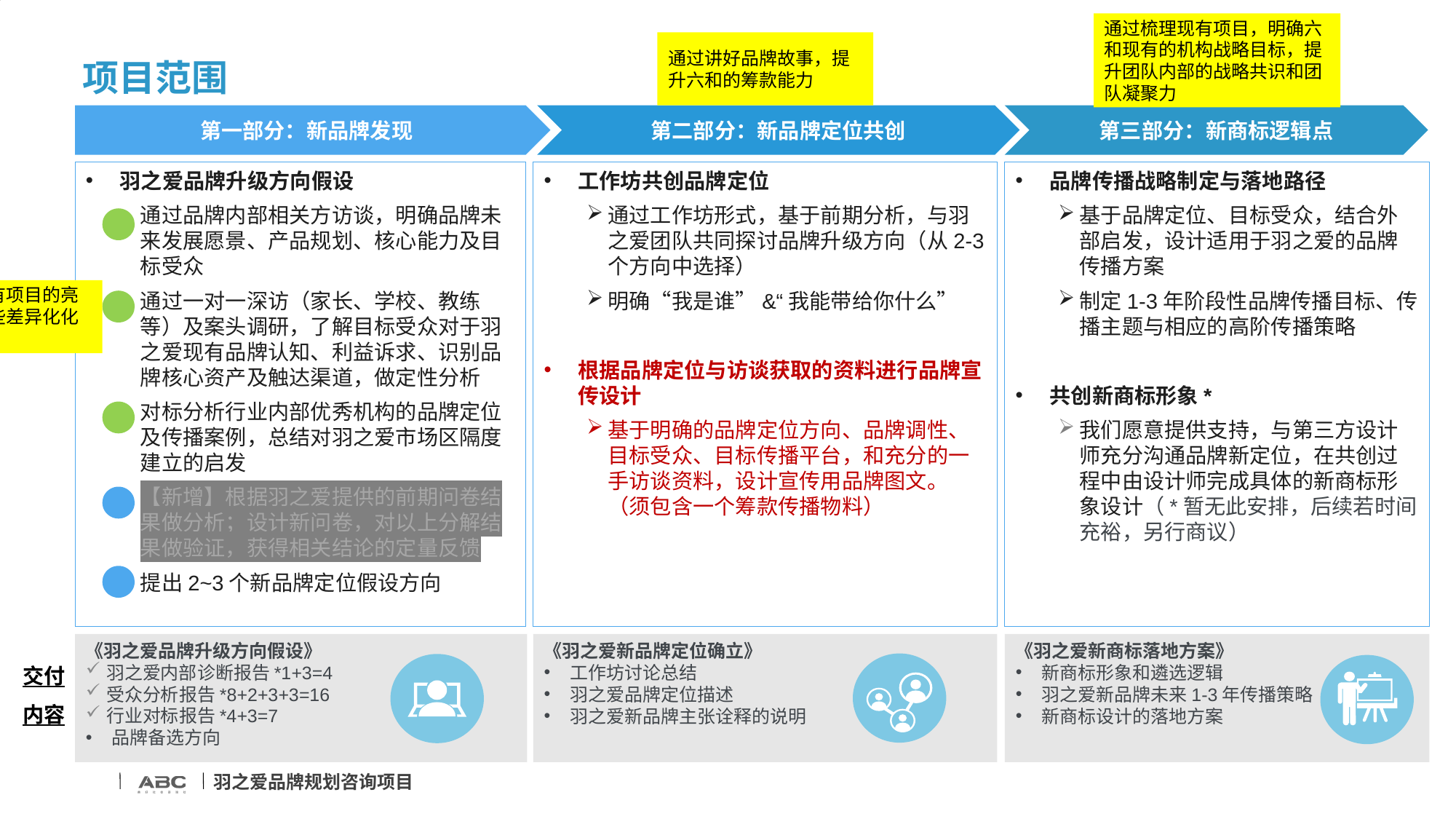

通过梳理现有项目，明确六和现有的机构战略目标，提升团队内部的战略共识和团队凝聚力
通过讲好品牌故事，提升六和的筹款能力
# 项目范围
第一部分：新品牌发现
第二部分：新品牌定位共创
第三部分：新商标逻辑点
羽之爱品牌升级方向假设
通过品牌内部相关方访谈，明确品牌未来发展愿景、产品规划、核心能力及目标受众
通过一对一深访（家长、学校、教练等）及案头调研，了解目标受众对于羽之爱现有品牌认知、利益诉求、识别品牌核心资产及触达渠道，做定性分析
对标分析行业内部优秀机构的品牌定位及传播案例，总结对羽之爱市场区隔度建立的启发
【新增】根据羽之爱提供的前期问卷结果做分析；设计新问卷，对以上分解结果做验证，获得相关结论的定量反馈
提出2~3个新品牌定位假设方向
工作坊共创品牌定位
通过工作坊形式，基于前期分析，与羽之爱团队共同探讨品牌升级方向（从2-3个方向中选择）
明确“我是谁”&“我能带给你什么”

根据品牌定位与访谈获取的资料进行品牌宣传设计
基于明确的品牌定位方向、品牌调性、目标受众、目标传播平台，和充分的一手访谈资料，设计宣传用品牌图文。（须包含一个筹款传播物料）

品牌传播战略制定与落地路径
基于品牌定位、目标受众，结合外部启发，设计适用于羽之爱的品牌传播方案
制定1-3年阶段性品牌传播目标、传播主题与相应的高阶传播策略

共创新商标形象*
我们愿意提供支持，与第三方设计师充分沟通品牌新定位，在共创过程中由设计师完成具体的新商标形象设计（*暂无此安排，后续若时间充裕，另行商议）

寻找六和现有项目的亮点，找到一些差异化化的打法

《羽之爱品牌升级方向假设》
羽之爱内部诊断报告*1+3=4
受众分析报告*8+2+3+3=16
行业对标报告*4+3=7
品牌备选方向
《羽之爱新品牌定位确立》
工作坊讨论总结
羽之爱品牌定位描述
羽之爱新品牌主张诠释的说明
《羽之爱新商标落地方案》
新商标形象和遴选逻辑
羽之爱新品牌未来1-3年传播策略
新商标设计的落地方案
交付内容

羽之爱品牌规划咨询项目
6